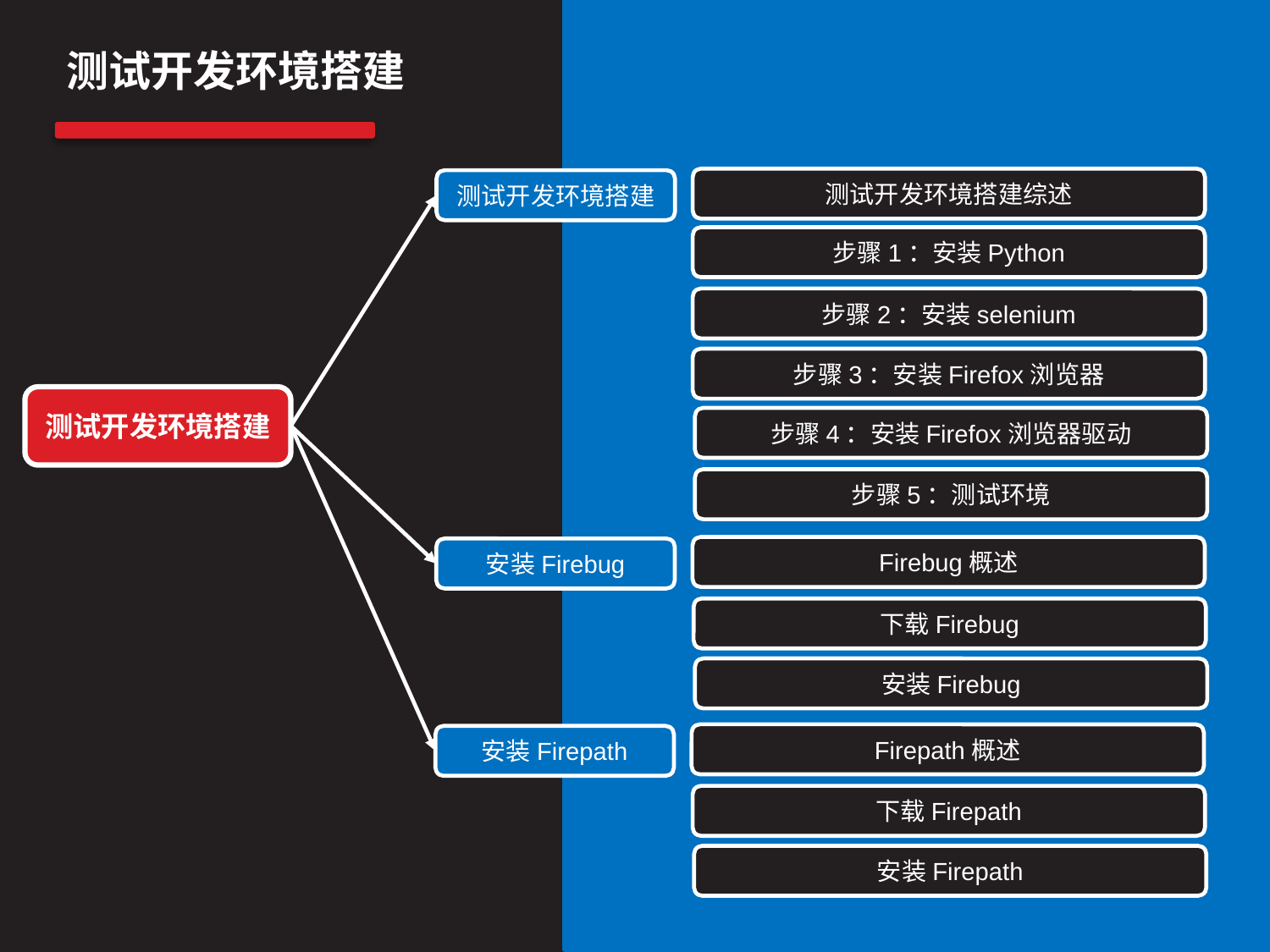

测试开发环境搭建

测试开发环境搭建综述
测试开发环境搭建
步骤1：安装Python
步骤2：安装selenium
步骤3：安装Firefox浏览器
测试开发环境搭建
步骤4：安装Firefox浏览器驱动
步骤5：测试环境
Firebug概述
安装Firebug
下载Firebug
安装Firebug
Firepath概述
安装Firepath
下载Firepath
安装Firepath